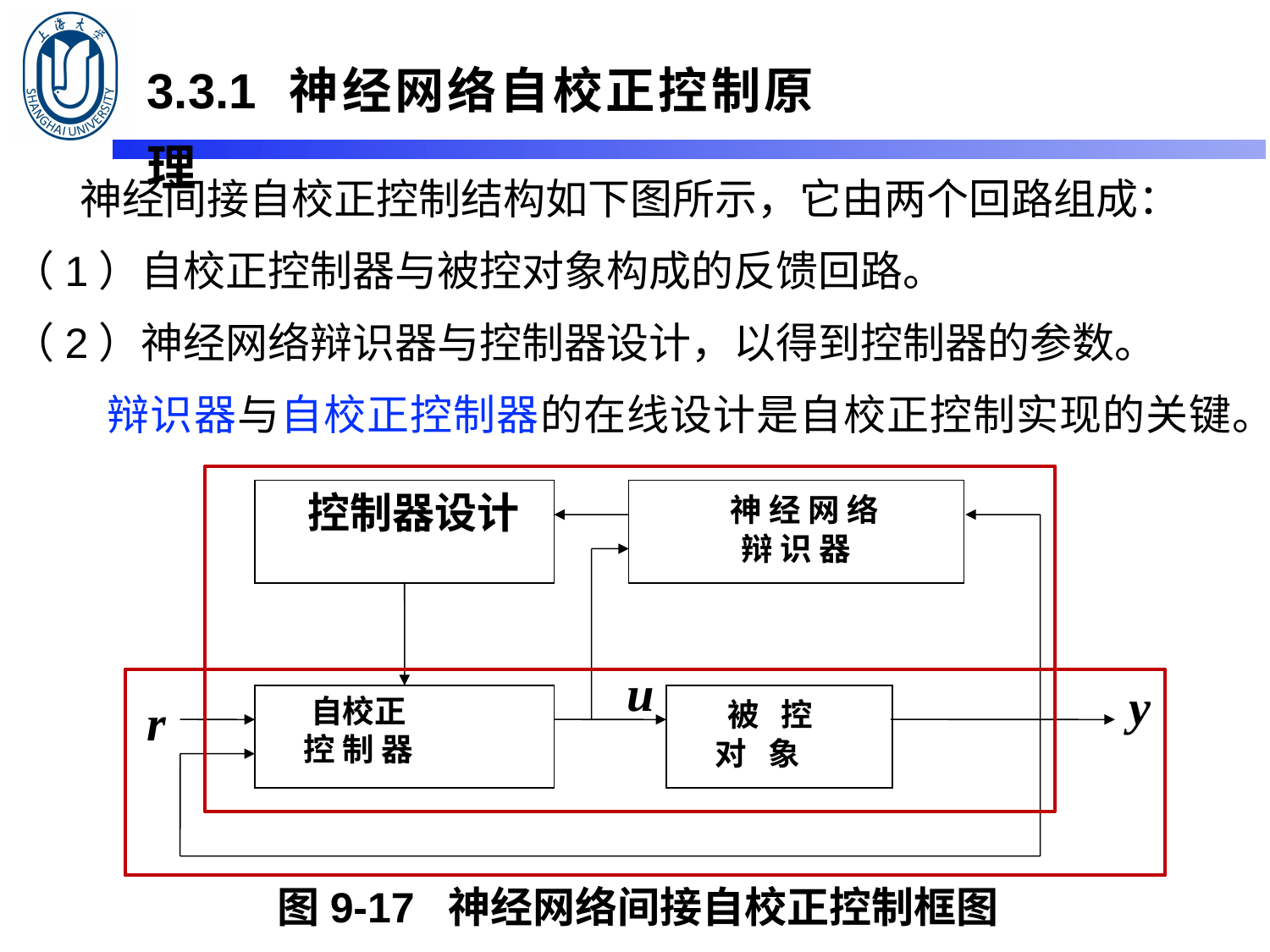

3.3.1 神经网络自校正控制原理
      神经间接自校正控制结构如下图所示，它由两个回路组成：
（1）自校正控制器与被控对象构成的反馈回路。
（2）神经网络辩识器与控制器设计，以得到控制器的参数。
        辩识器与自校正控制器的在线设计是自校正控制实现的关键。

    控制器设计
 神 经 网 络
辩 识 器

     自校正
    控 制 器
     被   控
    对   象

u
y

r
图9-17  神经网络间接自校正控制框图